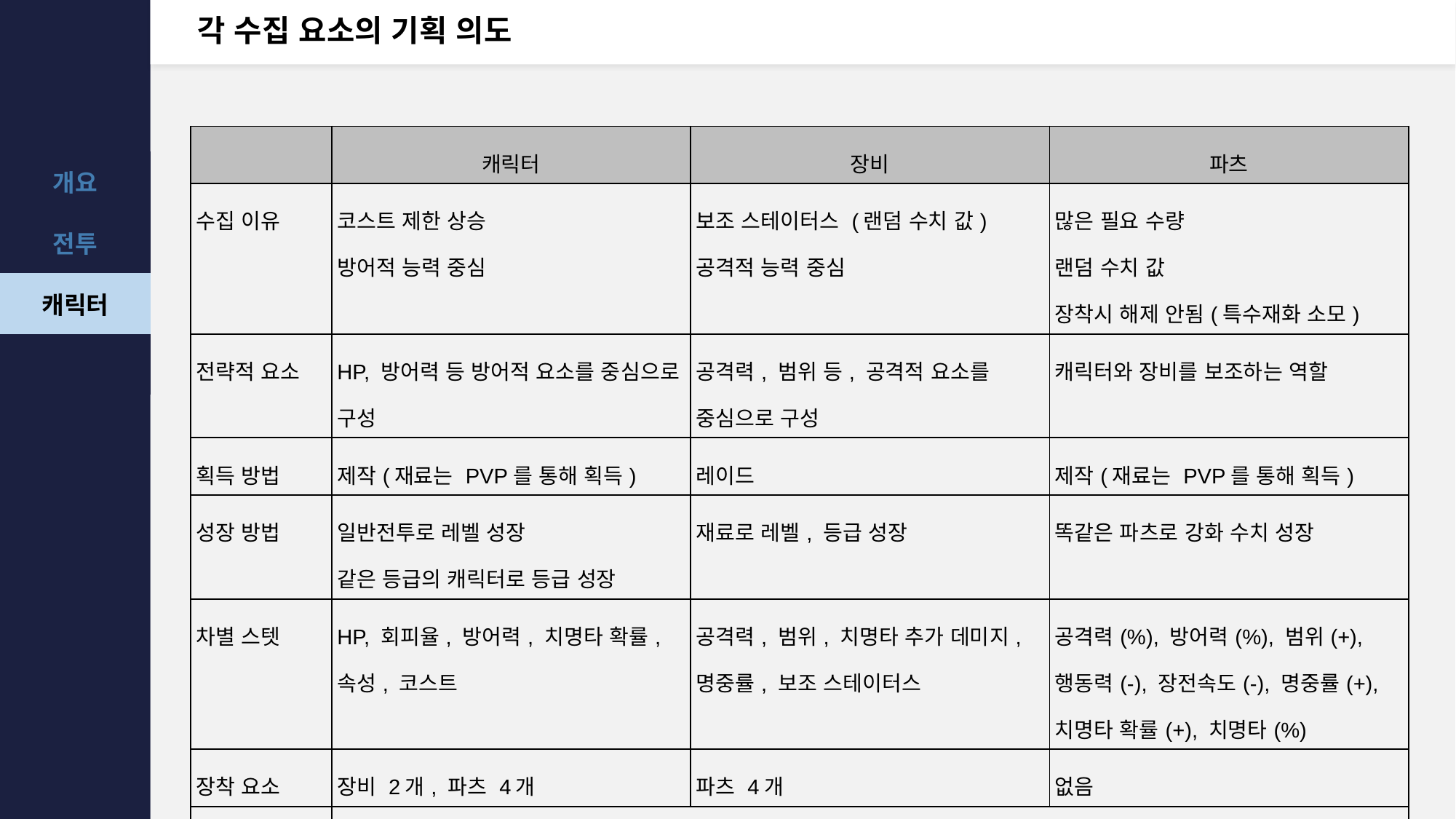

# 각 수집 요소의 기획 의도
|  | 캐릭터 | 장비 | 파츠 |
| --- | --- | --- | --- |
| 수집 이유 | 코스트 제한 상승 방어적 능력 중심 | 보조 스테이터스 (랜덤 수치 값) 공격적 능력 중심 | 많은 필요 수량 랜덤 수치 값 장착시 해제 안됨(특수재화 소모) |
| 전략적 요소 | HP, 방어력 등 방어적 요소를 중심으로 구성 | 공격력, 범위 등, 공격적 요소를 중심으로 구성 | 캐릭터와 장비를 보조하는 역할 |
| 획득 방법 | 제작(재료는 PVP를 통해 획득) | 레이드 | 제작(재료는 PVP를 통해 획득) |
| 성장 방법 | 일반전투로 레벨 성장 같은 등급의 캐릭터로 등급 성장 | 재료로 레벨, 등급 성장 | 똑같은 파츠로 강화 수치 성장 |
| 차별 스텟 | HP, 회피율, 방어력, 치명타 확률, 속성, 코스트 | 공격력, 범위, 치명타 추가 데미지, 명중률, 보조 스테이터스 | 공격력(%), 방어력(%), 범위(+), 행동력(-), 장전속도(-), 명중률(+), 치명타 확률(+), 치명타(%) |
| 장착 요소 | 장비 2개, 파츠 4개 | 파츠 4개 | 없음 |
| 기획의도 | 각 요소별로 다른 요소들이 존재함으로 서로 다른 요소를 다양하게 수집하고 배치하게 하여 다양한 조합을 만들 수 있도록 한다. |  |  |